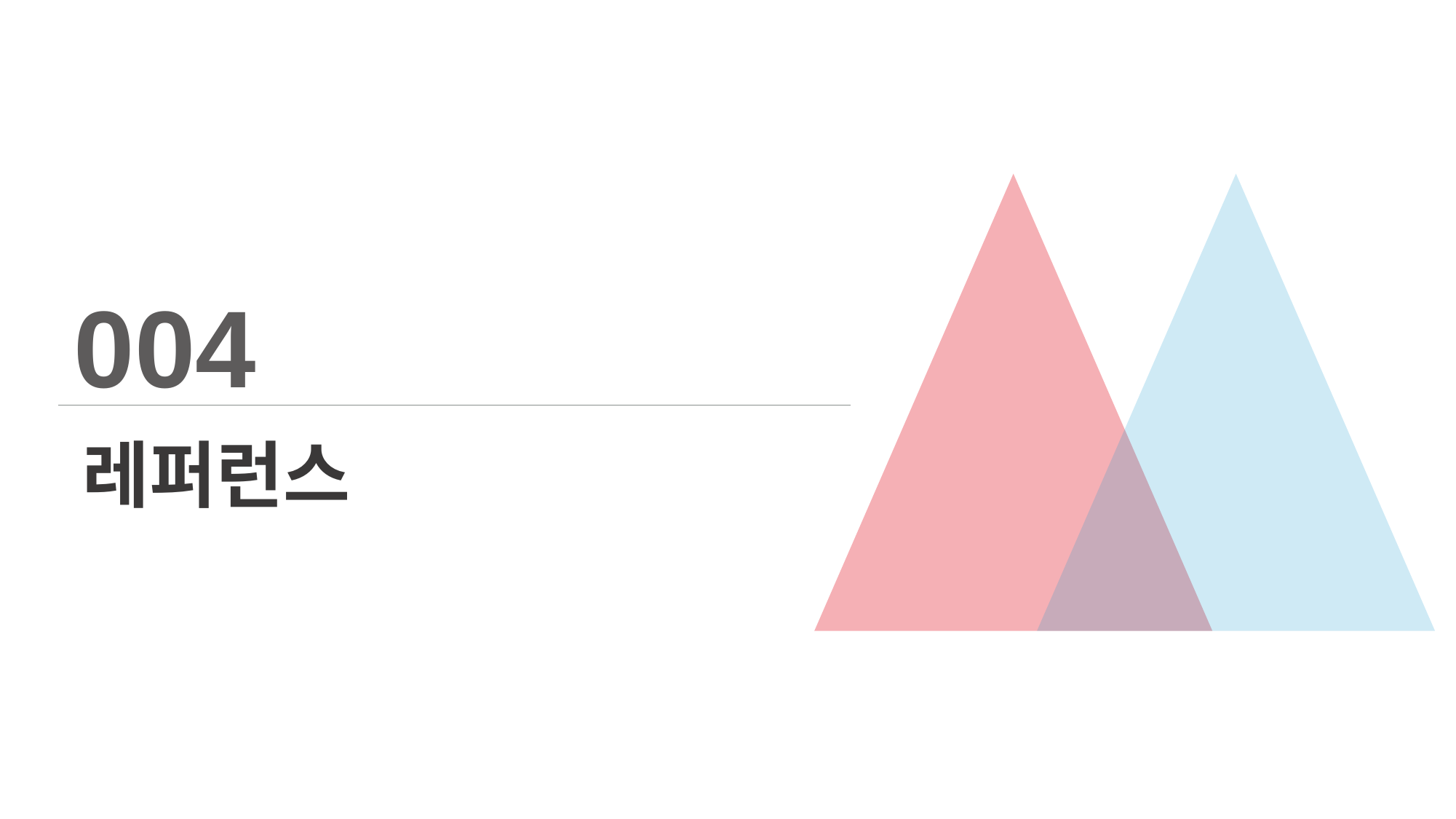

004
레퍼런스

Copyrightⓒ. Saebyeol Yu. All Rights Reserved.